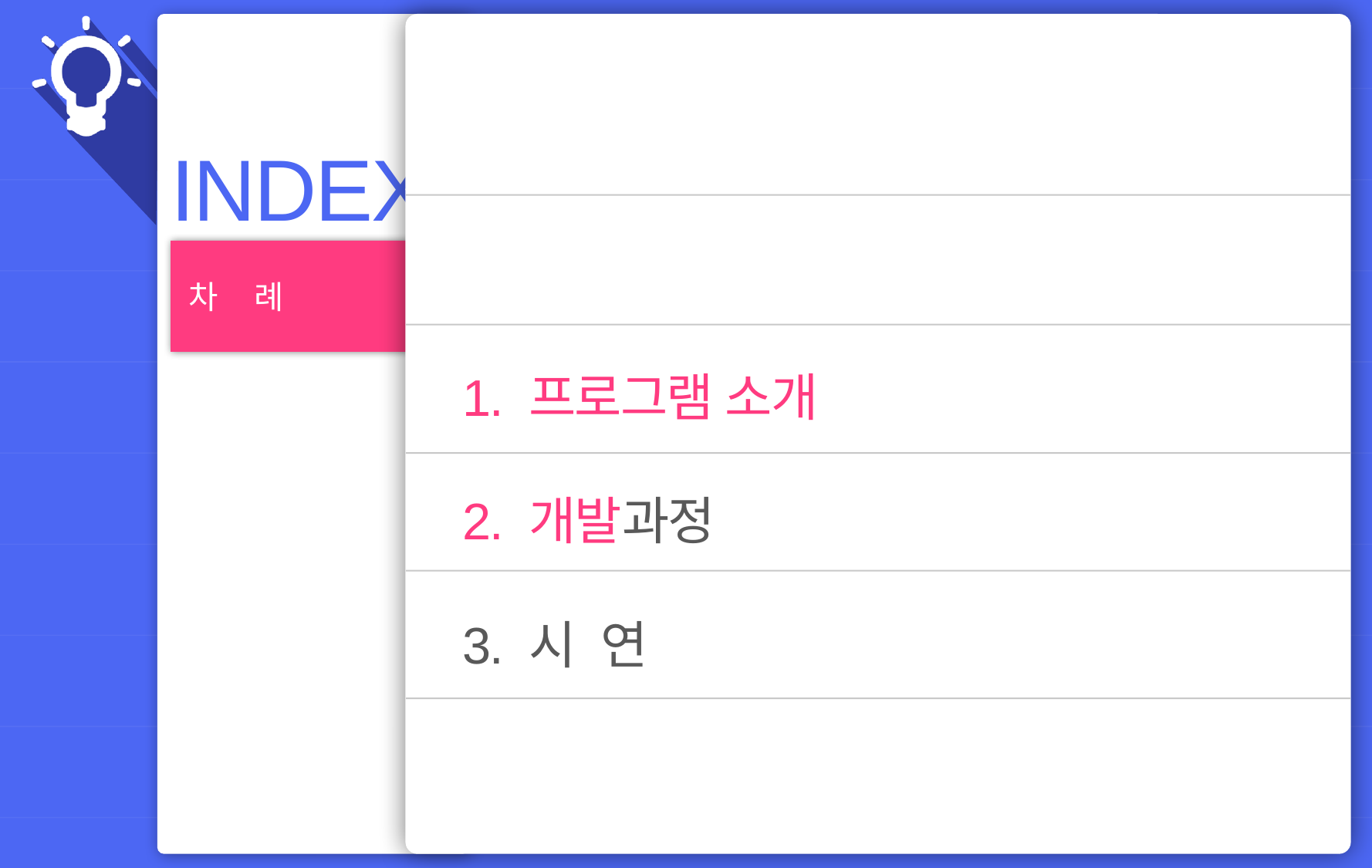

1. 프로그램 소개
2. 개발과정
3. 시  연
차     례